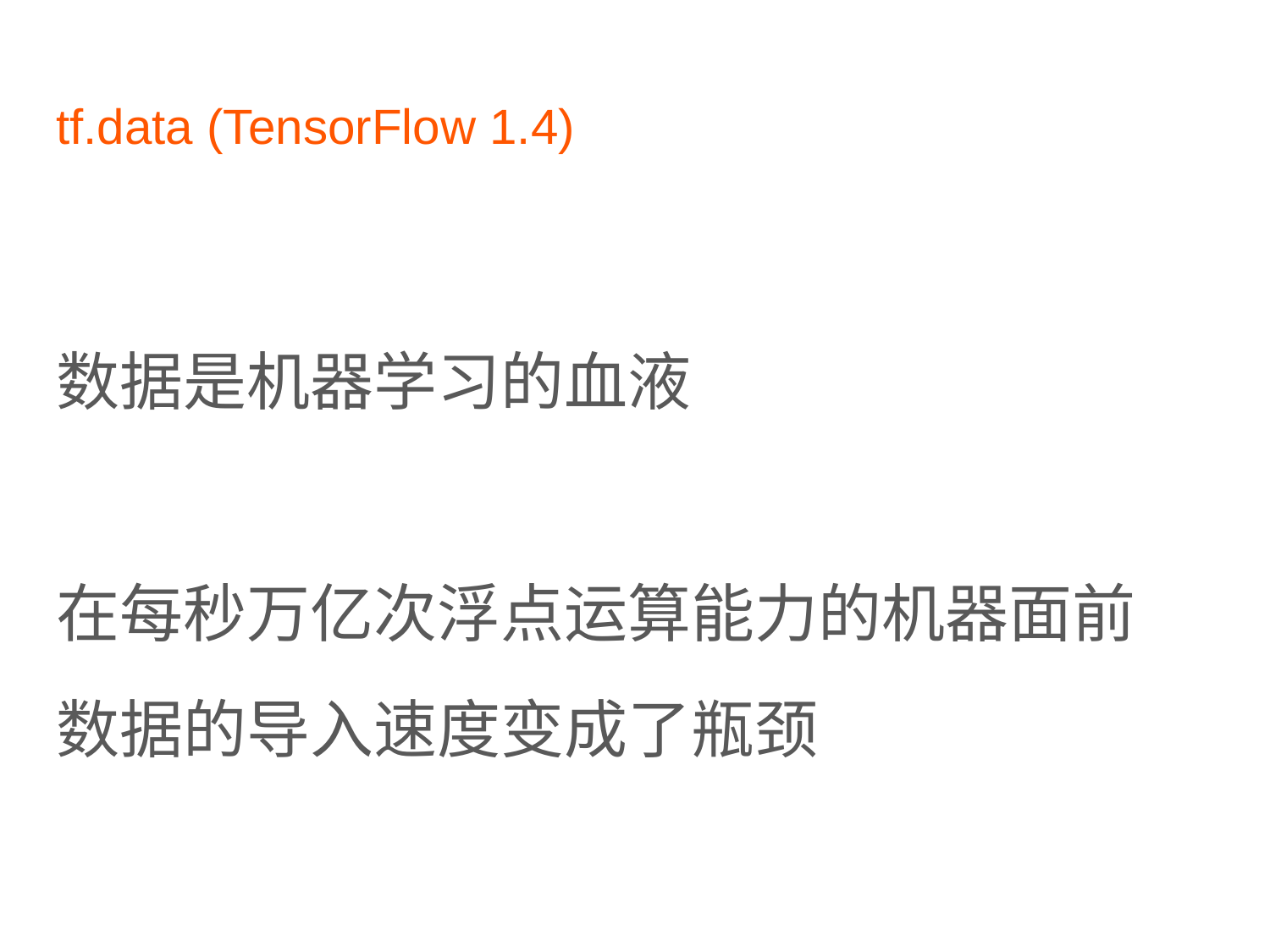

# tf.data (TensorFlow 1.4)

数据是机器学习的血液

在每秒万亿次浮点运算能力的机器面前
数据的导入速度变成了瓶颈